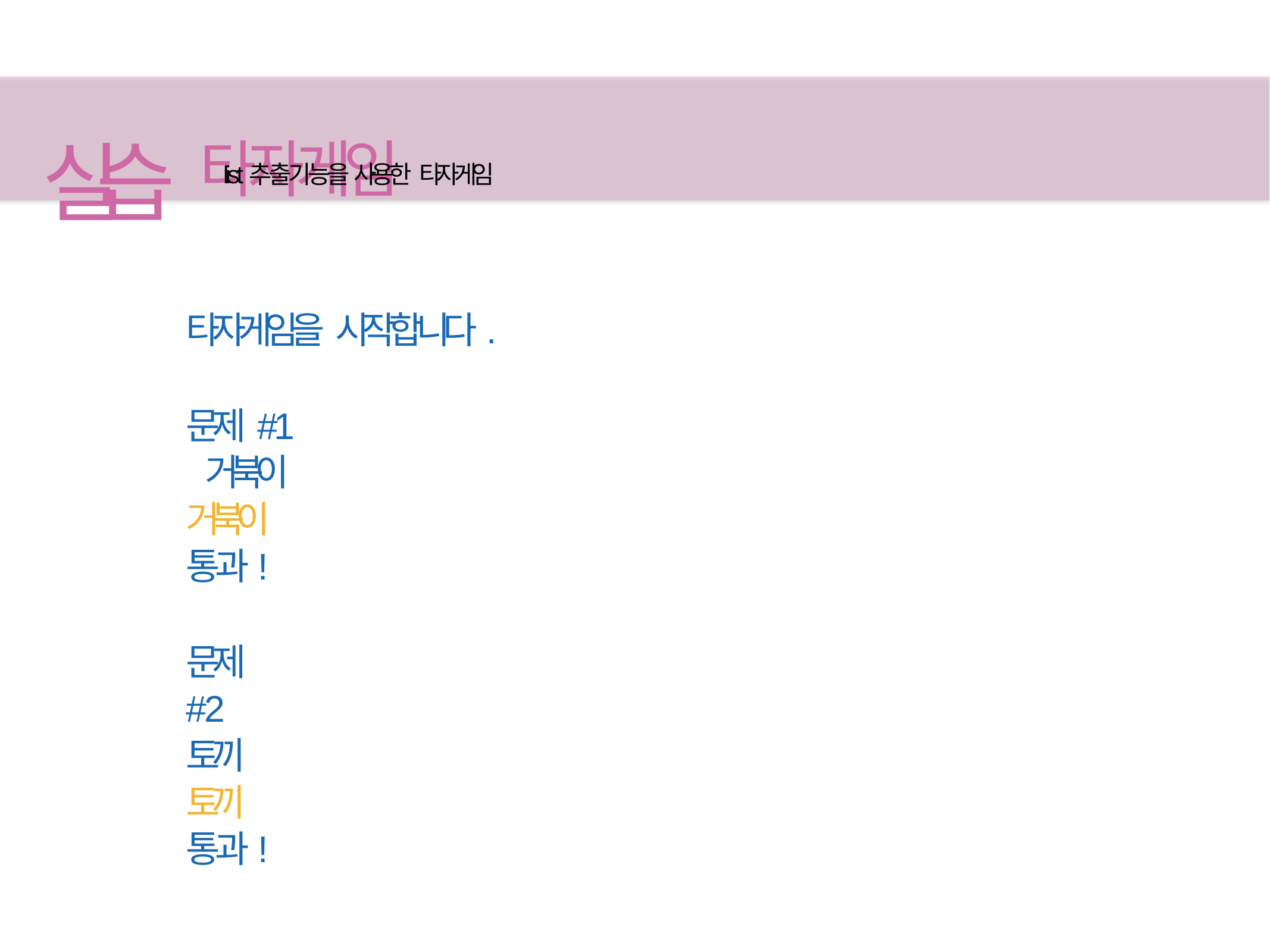

# 실습 타자게임

list추출기능을 사용한 타자게임
타자게임을 시작합니다.

문제 #1  거북이  거북이  통과!

문제 #2  토끼
토끼
통과!